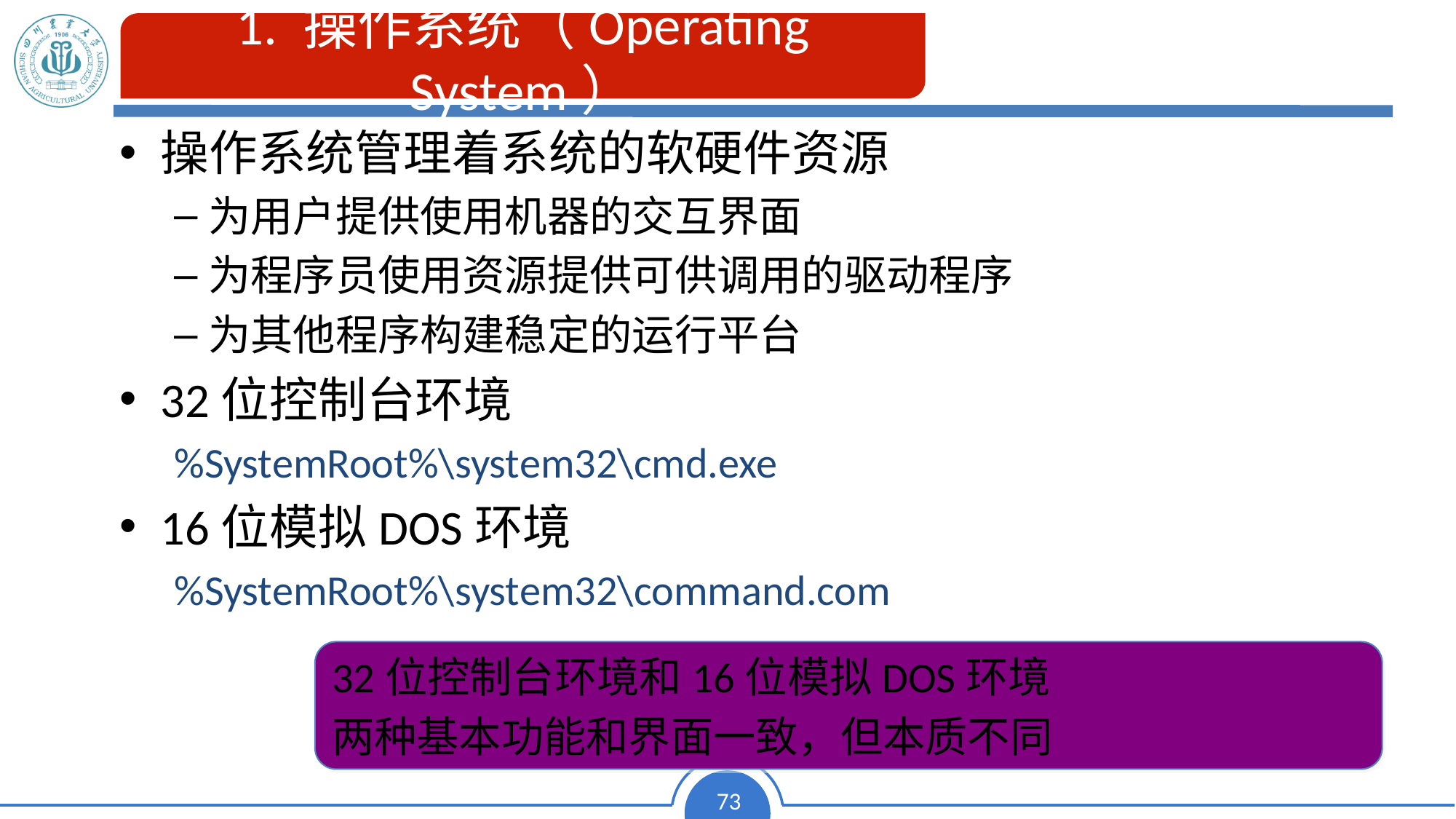

1. 操作系统（Operating System）
操作系统管理着系统的软硬件资源
为用户提供使用机器的交互界面
为程序员使用资源提供可供调用的驱动程序
为其他程序构建稳定的运行平台
32位控制台环境
%SystemRoot%\system32\cmd.exe
16位模拟DOS环境
%SystemRoot%\system32\command.com
32位控制台环境和16位模拟DOS环境
两种基本功能和界面一致，但本质不同